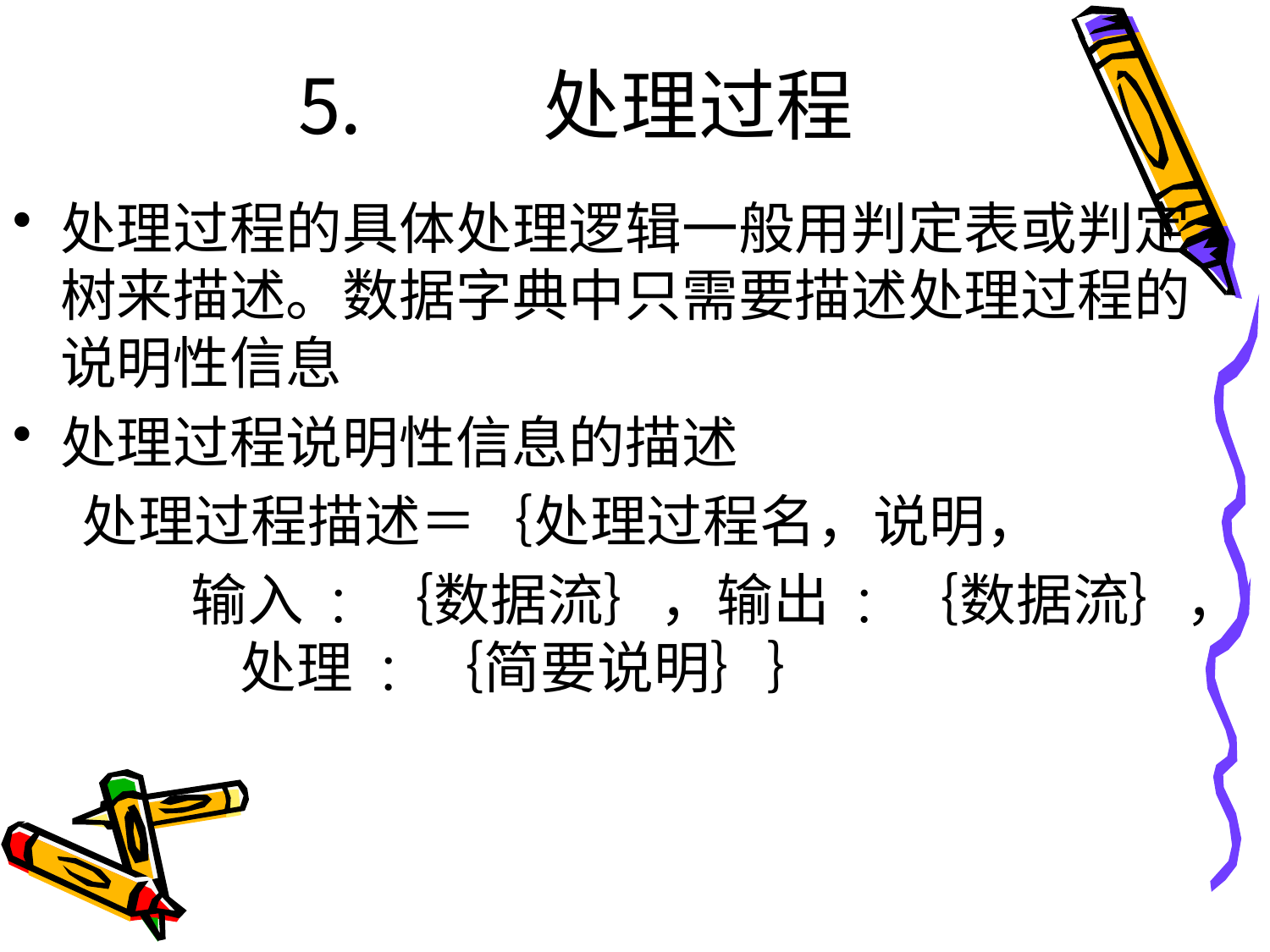

# ⒌         处理过程
处理过程的具体处理逻辑一般用判定表或判定树来描述。数据字典中只需要描述处理过程的说明性信息
处理过程说明性信息的描述
　 处理过程描述＝｛处理过程名，说明，
             输入 : ｛数据流｝，输出 : ｛数据流｝，                  处理 : ｛简要说明｝｝